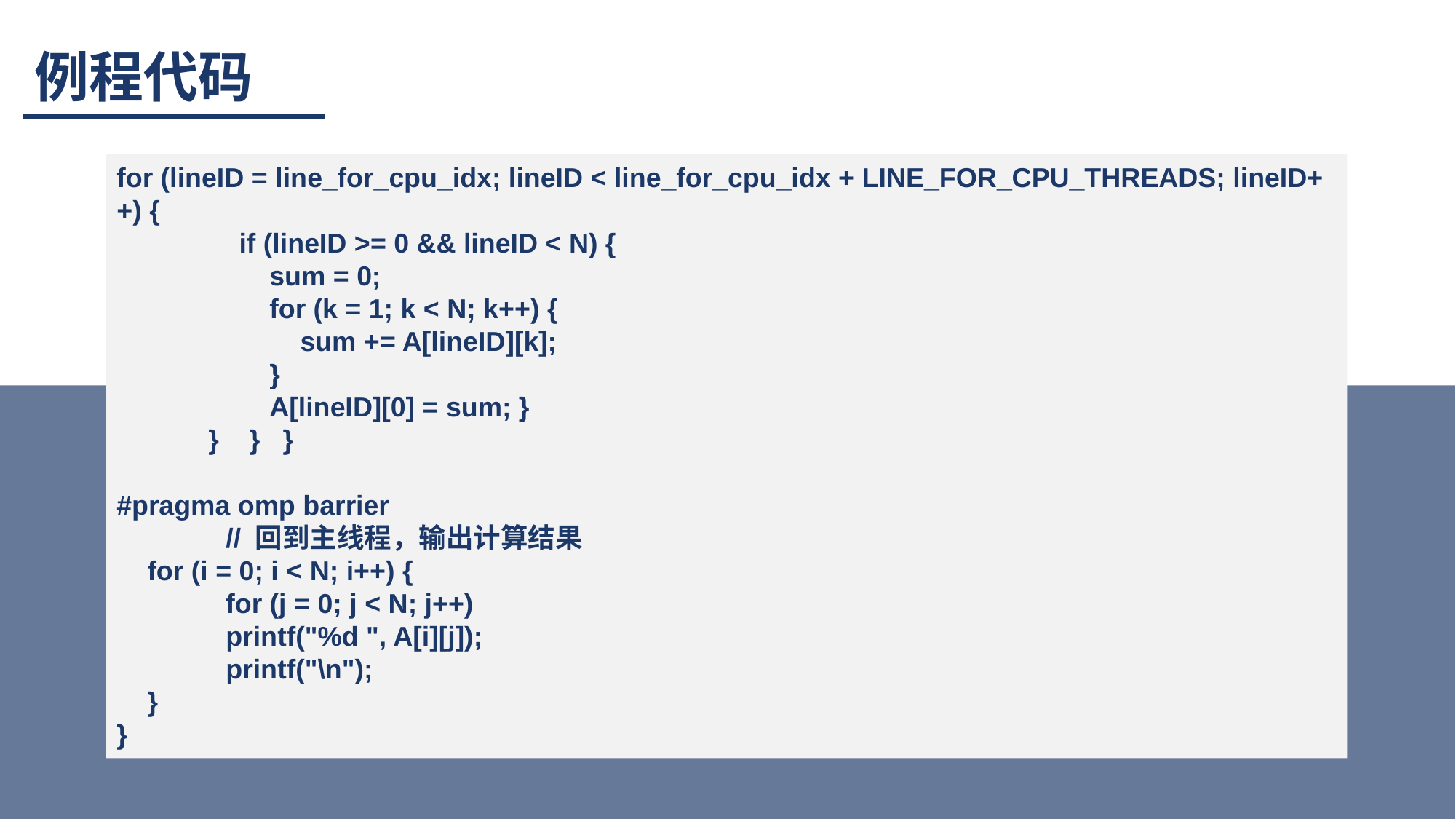

# 例程代码

for (lineID = line_for_cpu_idx; lineID < line_for_cpu_idx + LINE_FOR_CPU_THREADS; lineID++) {
                if (lineID >= 0 && lineID < N) {
                    sum = 0;
                    for (k = 1; k < N; k++) {
                        sum += A[lineID][k];
                    }
                    A[lineID][0] = sum; }
            }    }   }

#pragma omp barrier
	// 回到主线程，输出计算结果
    for (i = 0; i < N; i++) {
    	for (j = 0; j < N; j++)
        	printf("%d ", A[i][j]);
     	printf("\n");
    }
}